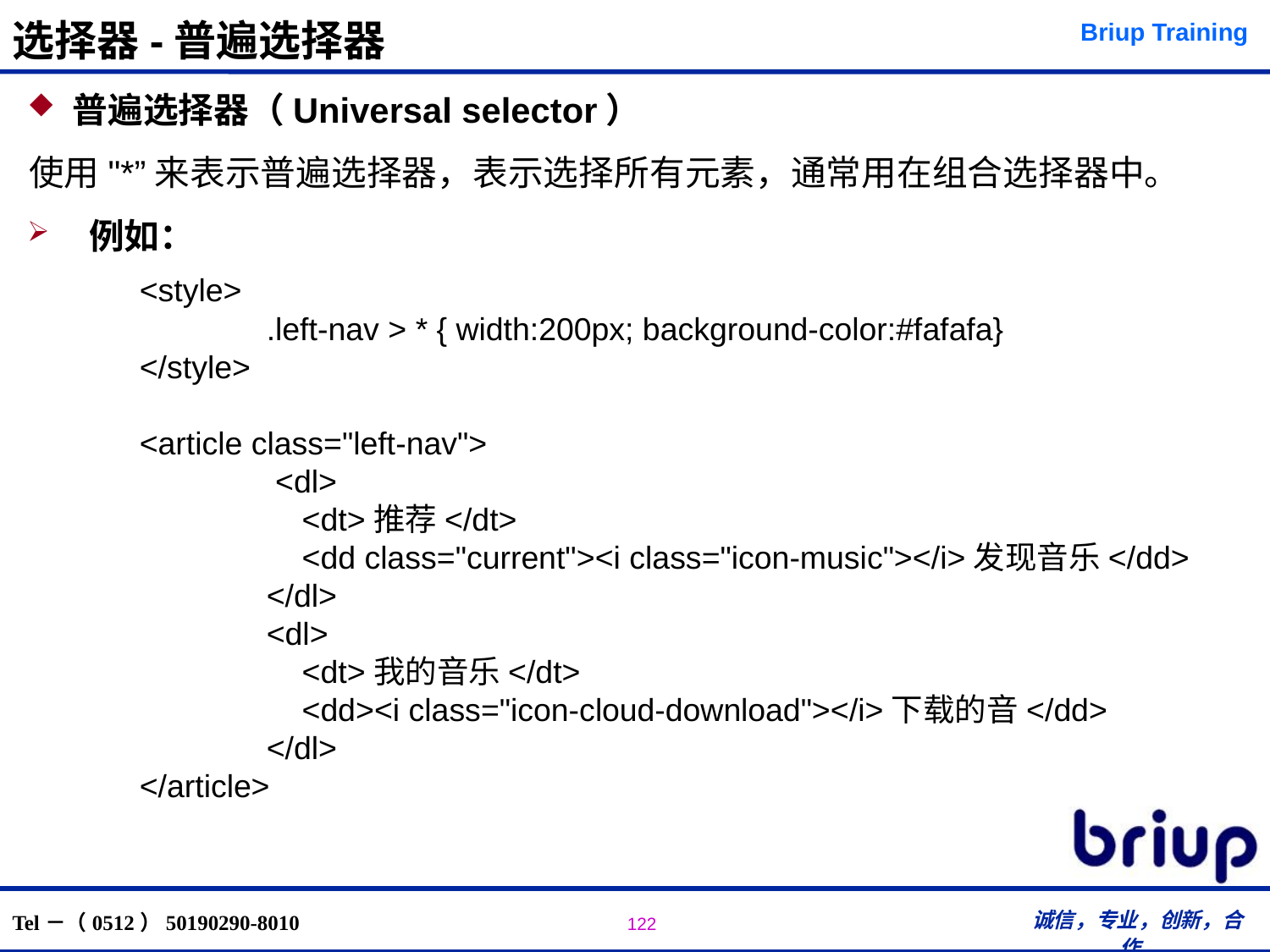

# 选择器-普遍选择器
普遍选择器（Universal selector）
 使用"*”来表示普遍选择器，表示选择所有元素，通常用在组合选择器中。
 例如：
	<style>
		.left-nav > * { width:200px; background-color:#fafafa}
	</style>

	<article class="left-nav">
		 <dl>
		    <dt>推荐</dt>
		    <dd class="current"><i class="icon-music"></i>发现音乐</dd>		</dl>
		<dl>
		    <dt>我的音乐</dt>							    <dd><i class="icon-cloud-download"></i>下载的音</dd>			</dl>
	</article>